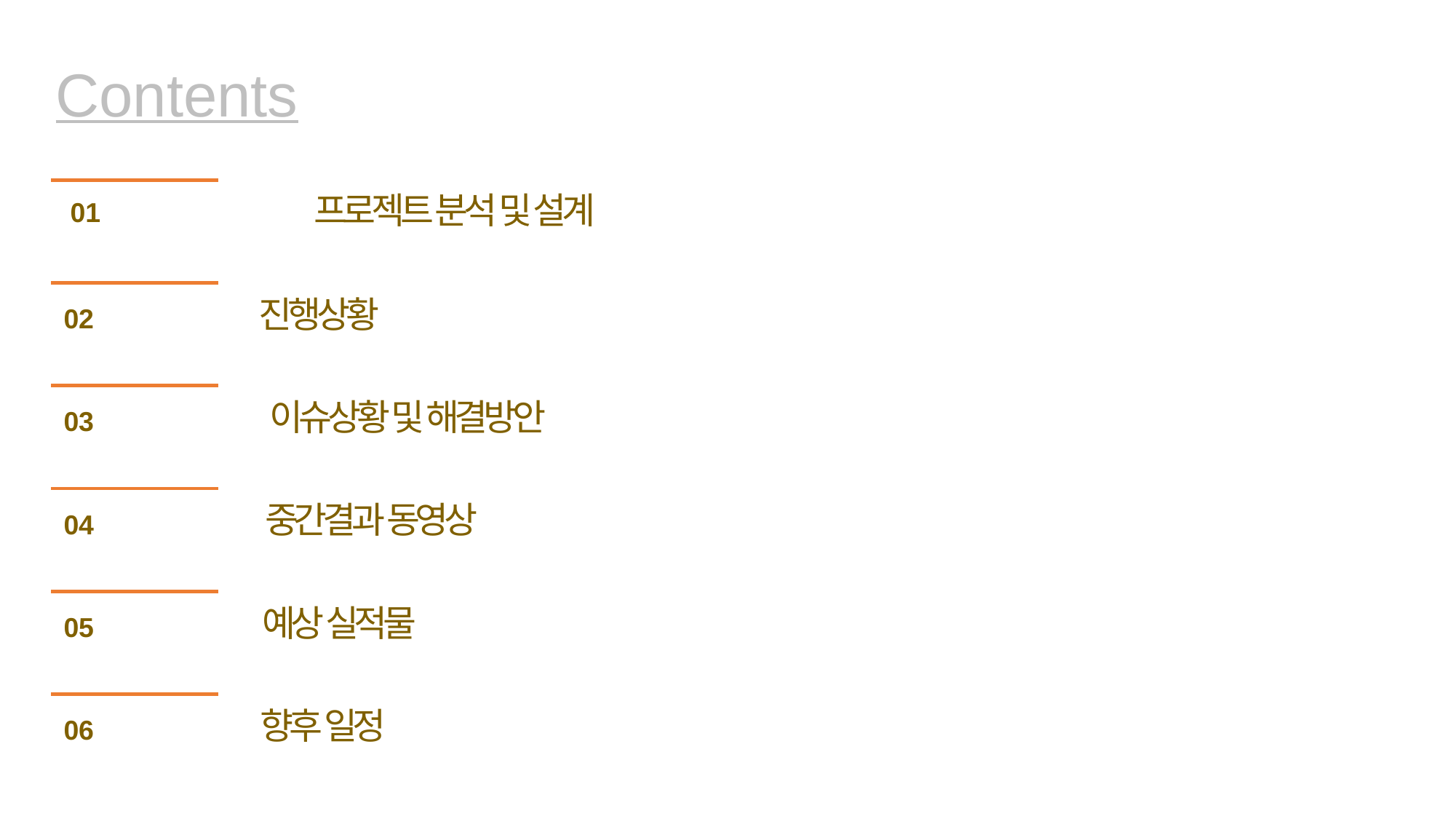

Contents
프로젝트 분석 및 설계
01
진행상황
02
이슈상황 및 해결방안
03
중간결과 동영상
04
예상 실적물
05
향후 일정
06